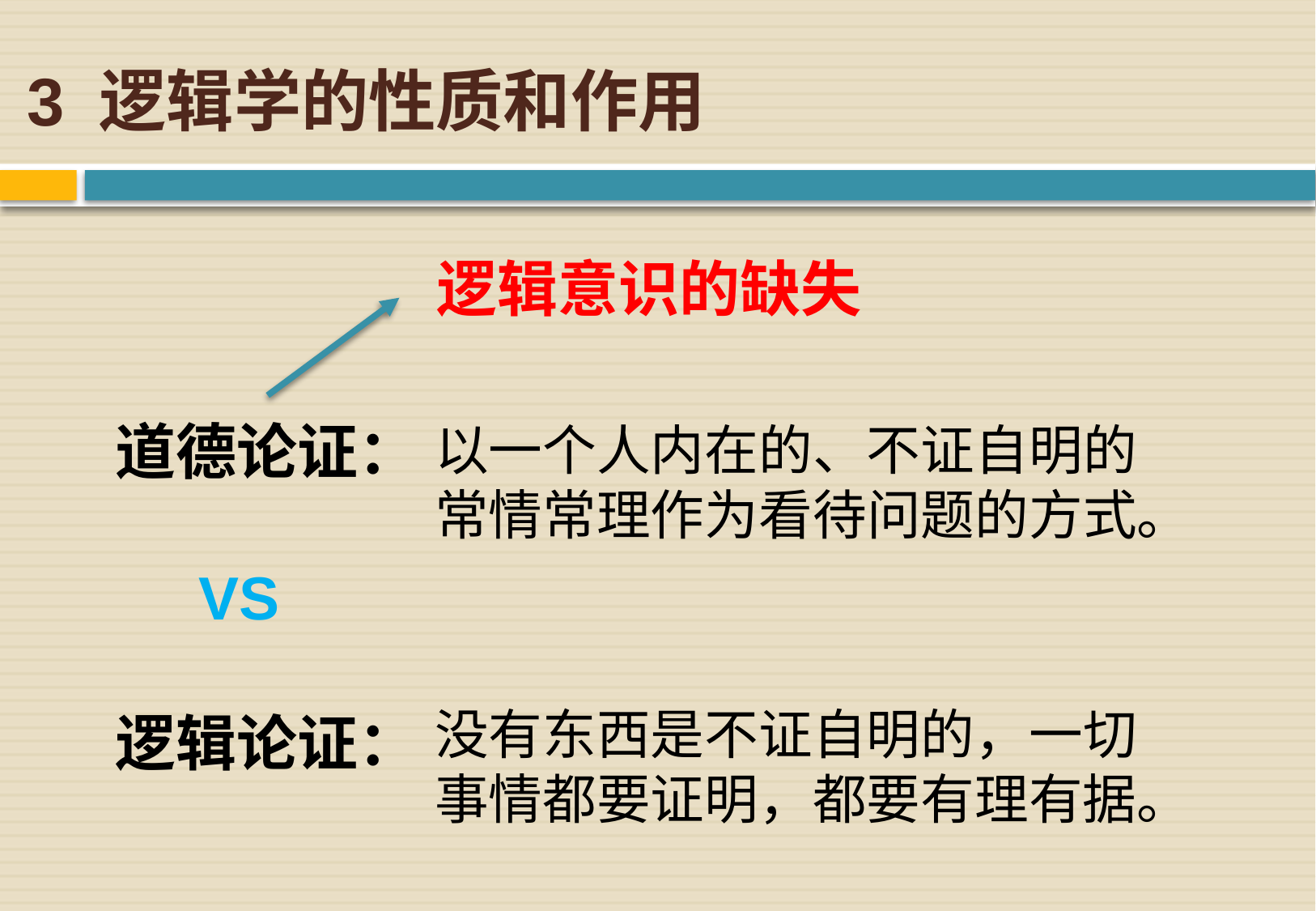

# 3 逻辑学的性质和作用
逻辑意识的缺失
道德论证：

     VS

逻辑论证：
以一个人内在的、不证自明的常情常理作为看待问题的方式。
没有东西是不证自明的，一切事情都要证明，都要有理有据。